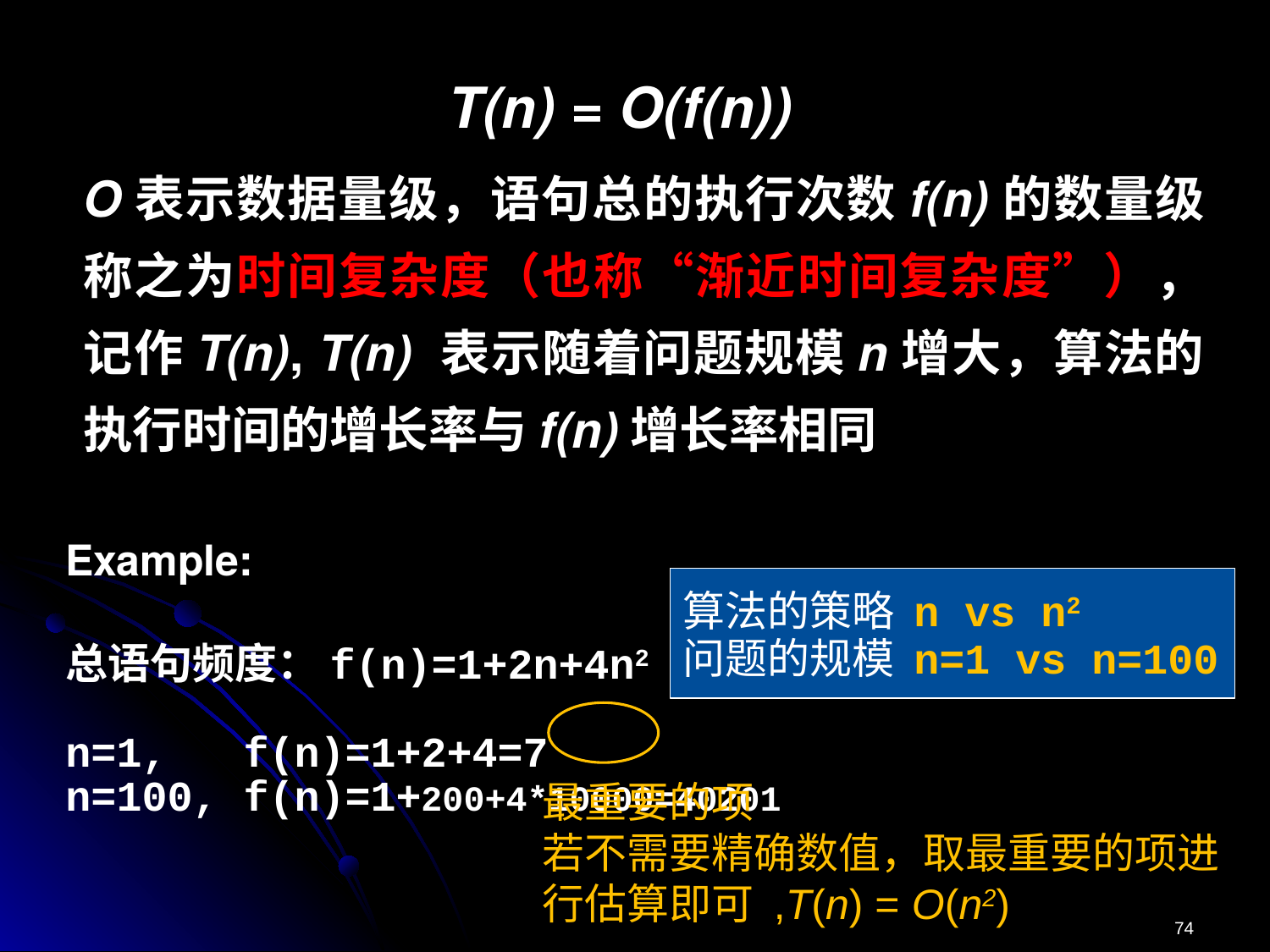

T(n) = O(f(n))
O表示数据量级，语句总的执行次数f(n)的数量级称之为时间复杂度（也称“渐近时间复杂度”），记作T(n), T(n) 表示随着问题规模n增大，算法的执行时间的增长率与f(n)增长率相同

Example:

总语句频度：f(n)=1+2n+4n2

n=1,   f(n)=1+2+4=7
n=100, f(n)=1+200+4*10000=40201

算法的策略 n vs n2
问题的规模 n=1 vs n=100

最重要的项
若不需要精确数值，取最重要的项进行估算即可 ,T(n) = O(n2)

74